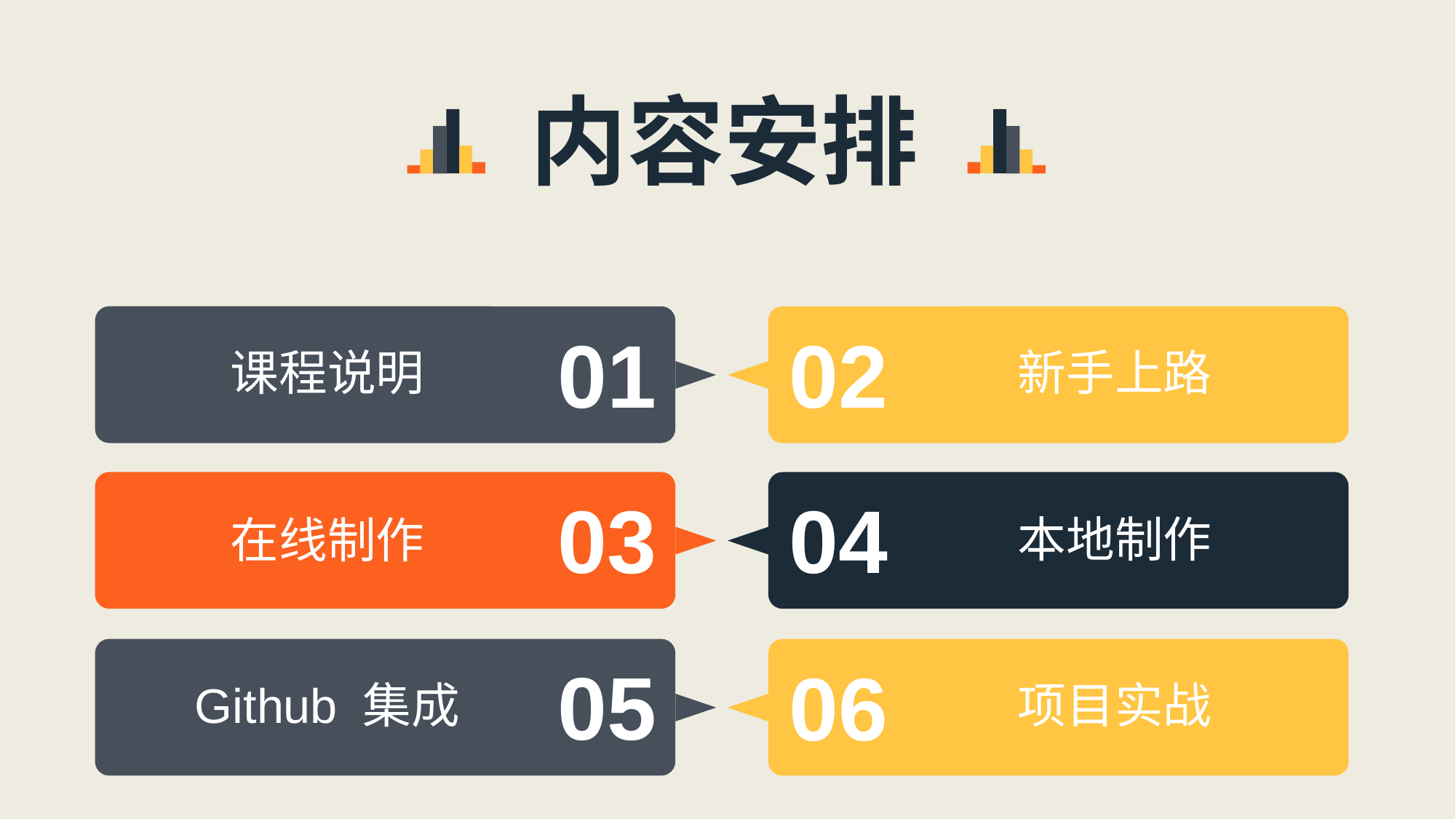

内容安排

01
02
课程说明
新手上路

03
04
本地制作
在线制作

05
06
Github 集成
项目实战